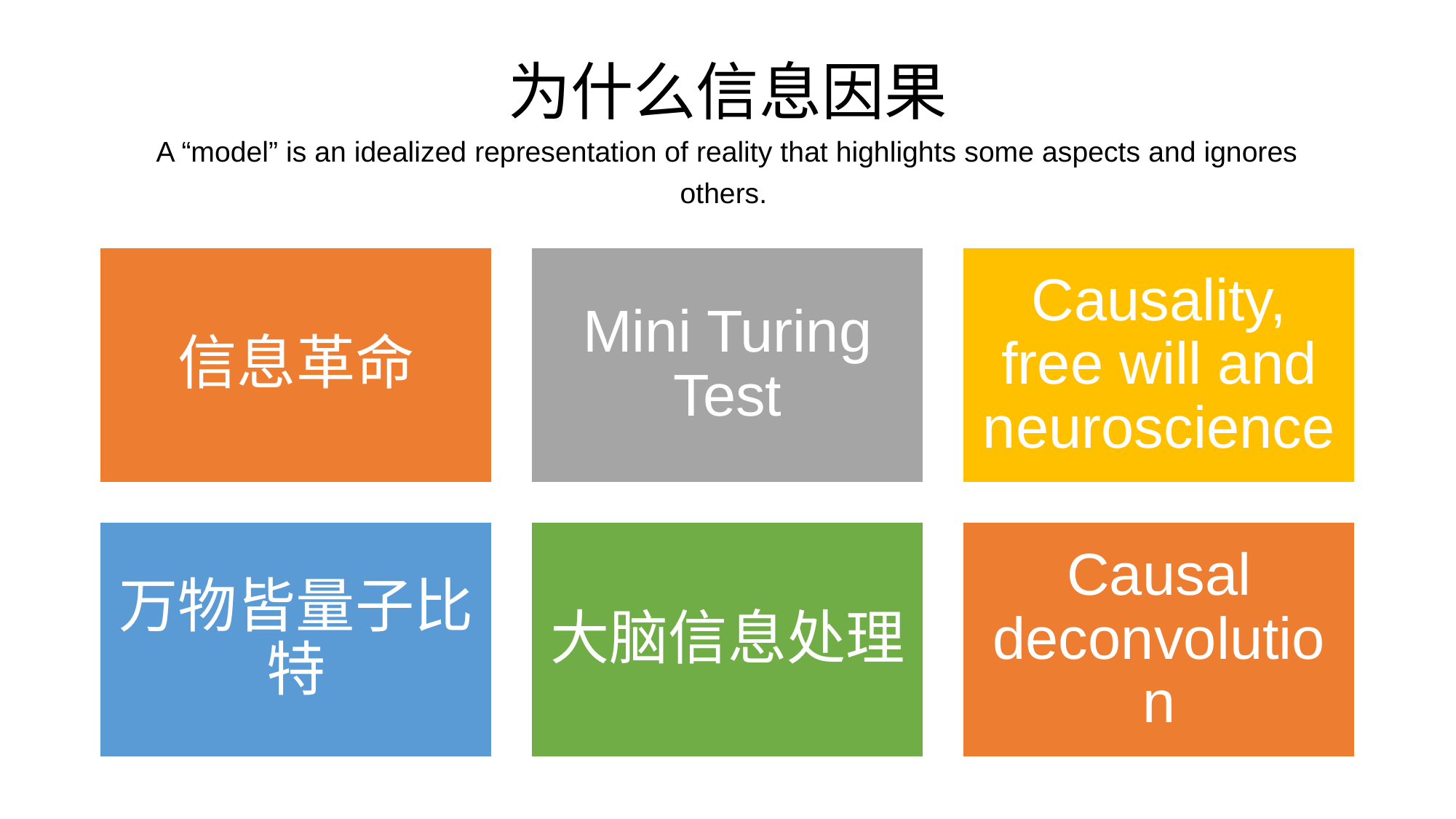

# 为什么信息因果 A “model” is an idealized representation of reality that highlights some aspects and ignores others.

Causality, free will and neuroscience

信息革命

Mini Turing Test

万物皆量子比特

大脑信息处理

Causal deconvolution